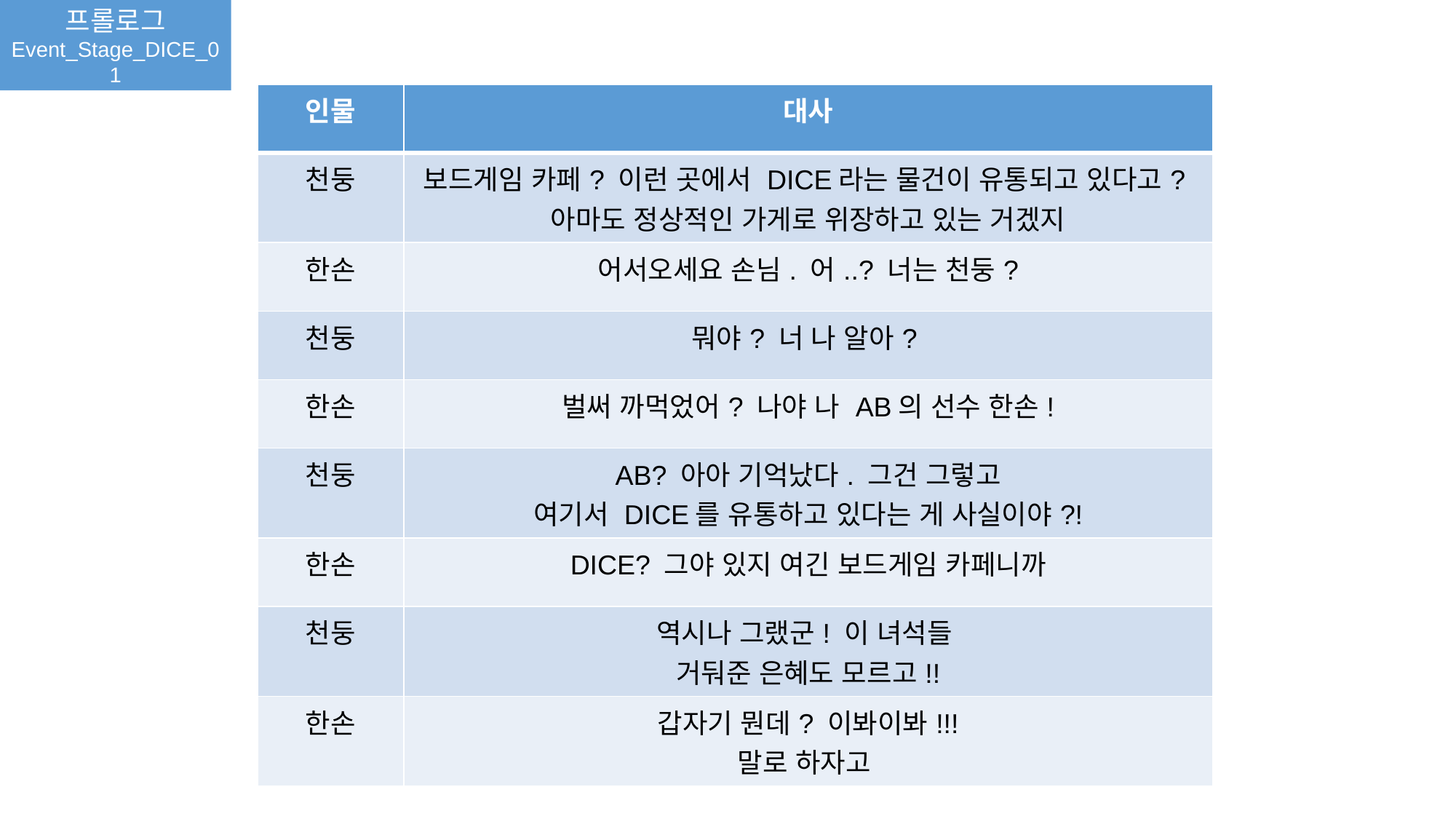

프롤로그
Event_Stage_DICE_01
| 인물 | 대사 |
| --- | --- |
| 천둥 | 보드게임 카페? 이런 곳에서 DICE라는 물건이 유통되고 있다고? 아마도 정상적인 가게로 위장하고 있는 거겠지 |
| 한손 | 어서오세요 손님. 어..? 너는 천둥? |
| 천둥 | 뭐야? 너 나 알아? |
| 한손 | 벌써 까먹었어? 나야 나 AB의 선수 한손! |
| 천둥 | AB? 아아 기억났다. 그건 그렇고 여기서 DICE를 유통하고 있다는 게 사실이야?! |
| 한손 | DICE? 그야 있지 여긴 보드게임 카페니까 |
| 천둥 | 역시나 그랬군! 이 녀석들 거둬준 은혜도 모르고!! |
| 한손 | 갑자기 뭔데? 이봐이봐!!! 말로 하자고 |